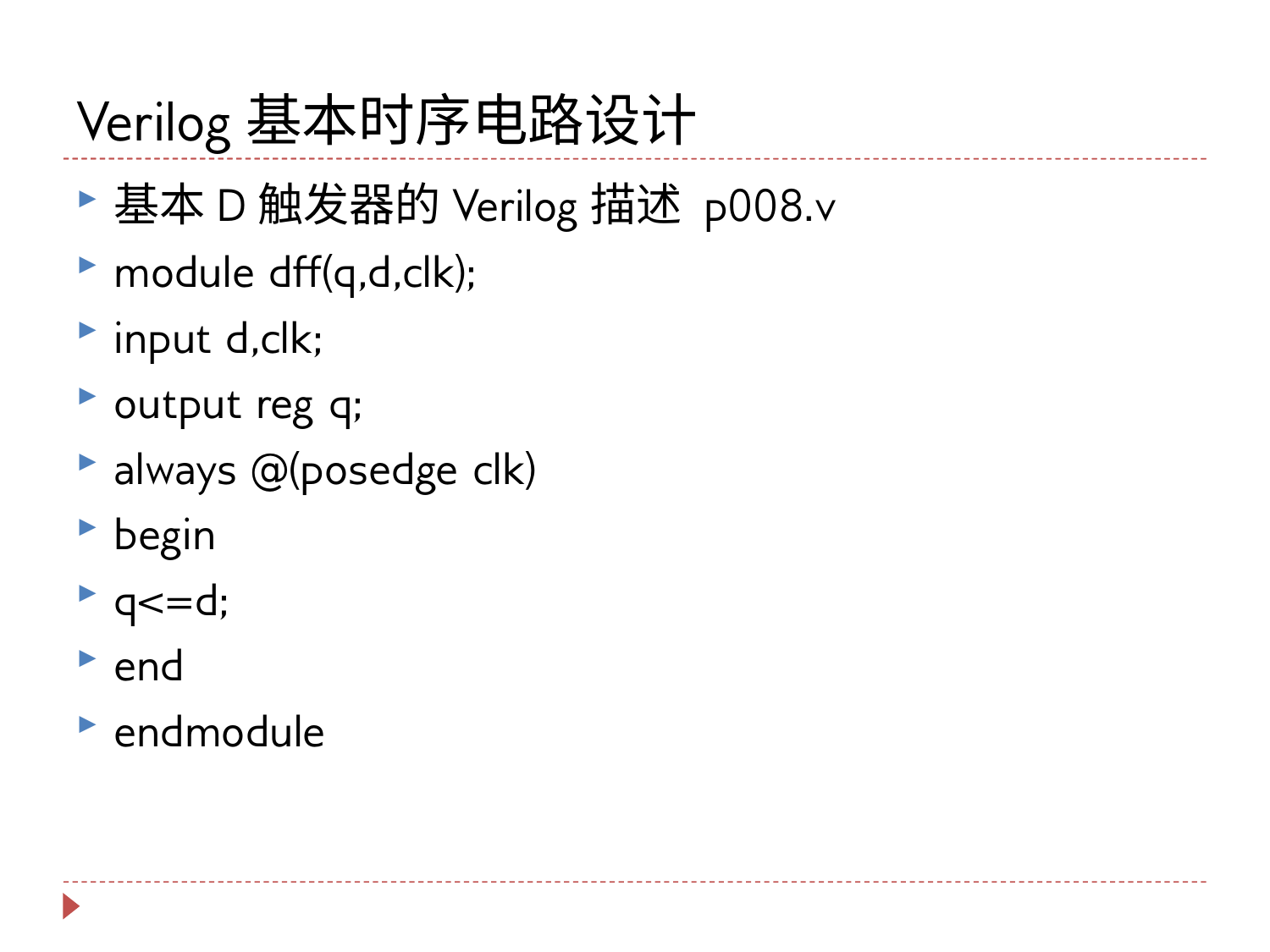

# Verilog基本时序电路设计
基本D触发器的Verilog描述 p008.v
module dff(q,d,clk);
input d,clk;
output reg q;
always @(posedge clk)
begin
q<=d;
end
endmodule